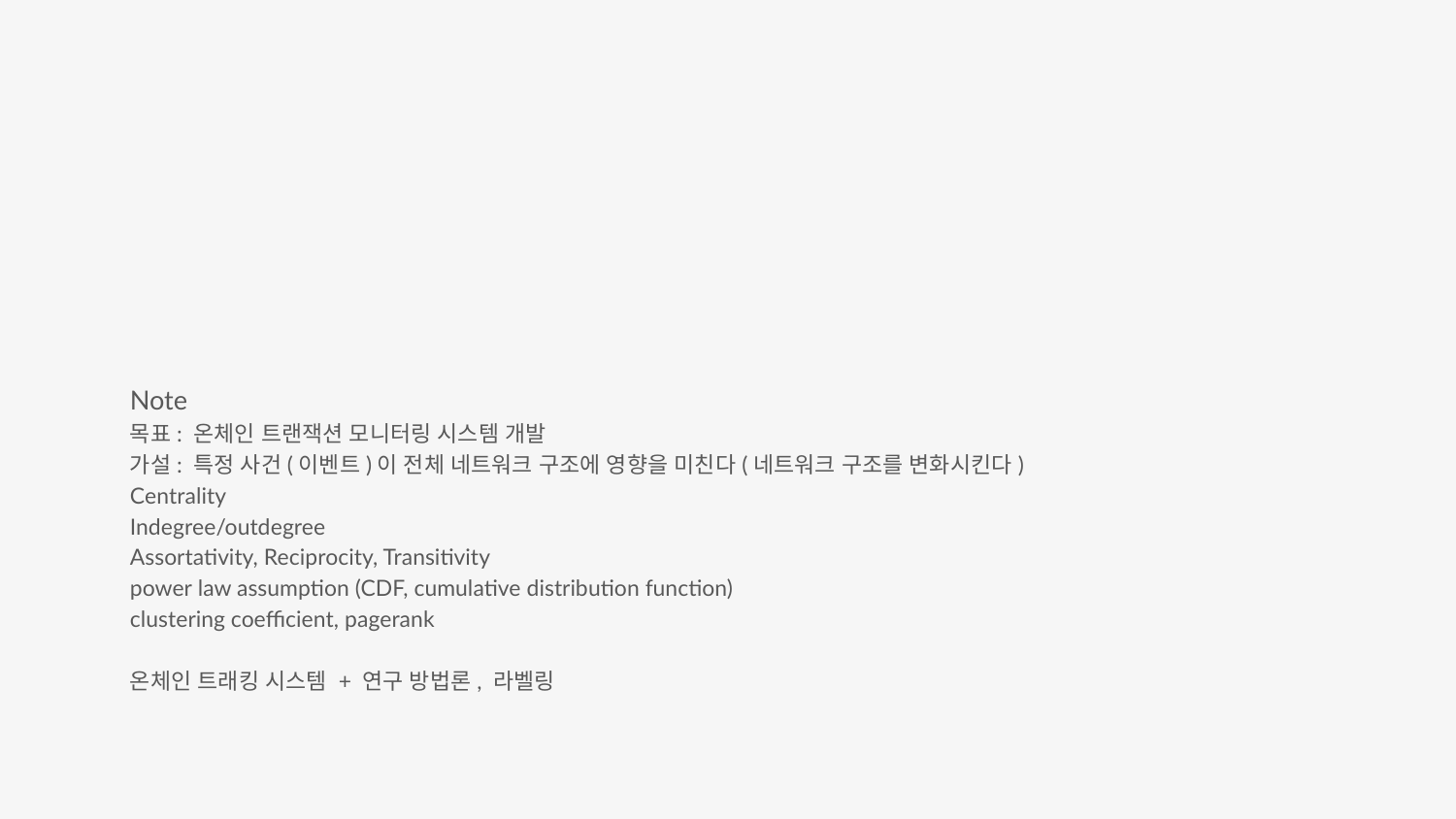

Note
목표: 온체인 트랜잭션 모니터링 시스템 개발
가설: 특정 사건(이벤트)이 전체 네트워크 구조에 영향을 미친다(네트워크 구조를 변화시킨다)
Centrality
Indegree/outdegree
Assortativity, Reciprocity, Transitivity
power law assumption (CDF, cumulative distribution function)
clustering coefficient, pagerank

온체인 트래킹 시스템 + 연구 방법론, 라벨링